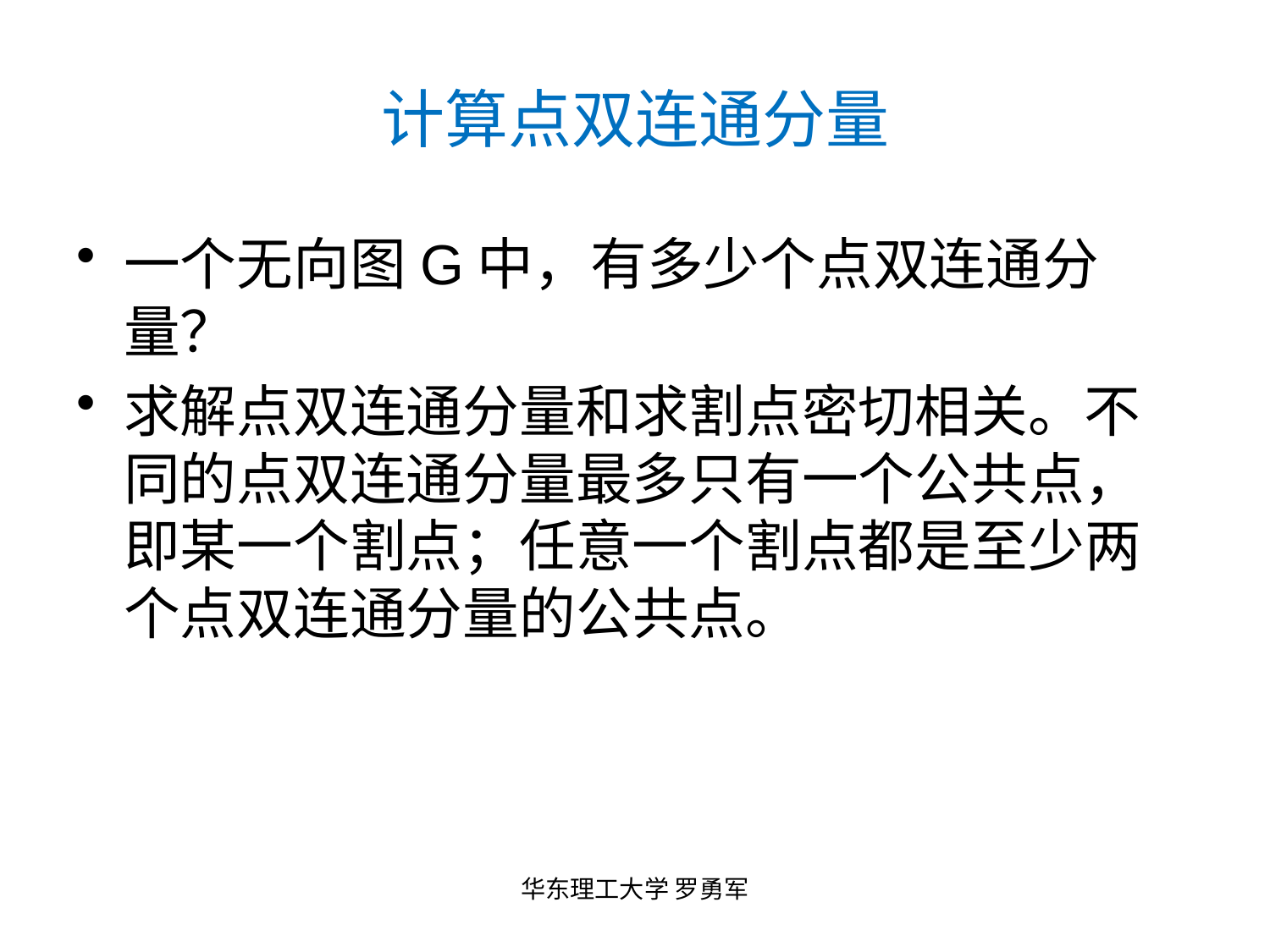

# 计算点双连通分量
一个无向图G中，有多少个点双连通分量？
求解点双连通分量和求割点密切相关。不同的点双连通分量最多只有一个公共点，即某一个割点；任意一个割点都是至少两个点双连通分量的公共点。

华东理工大学 罗勇军